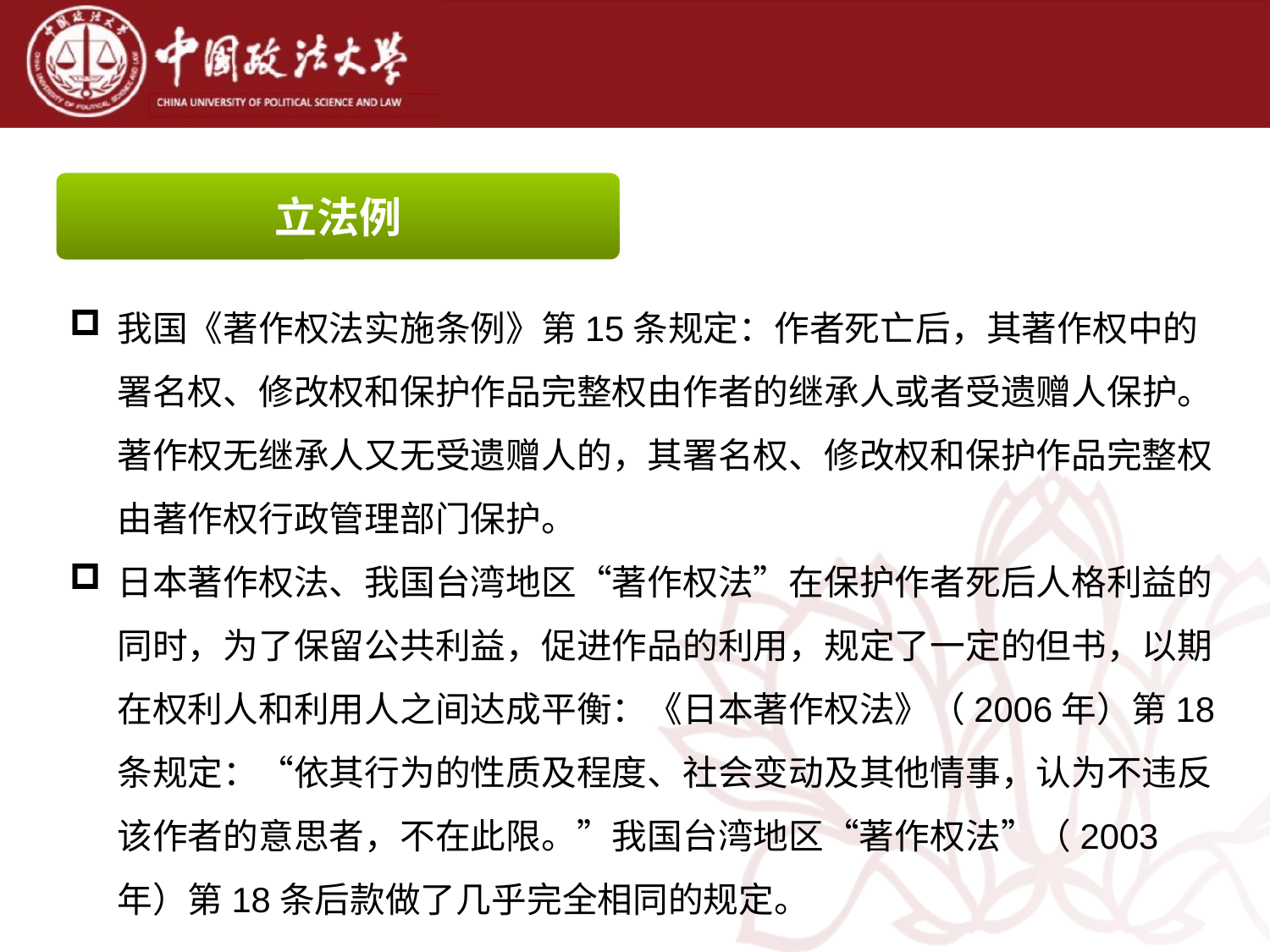

立法例
我国《著作权法实施条例》第15条规定：作者死亡后，其著作权中的署名权、修改权和保护作品完整权由作者的继承人或者受遗赠人保护。著作权无继承人又无受遗赠人的，其署名权、修改权和保护作品完整权由著作权行政管理部门保护。
日本著作权法、我国台湾地区“著作权法”在保护作者死后人格利益的同时，为了保留公共利益，促进作品的利用，规定了一定的但书，以期在权利人和利用人之间达成平衡：《日本著作权法》（2006年）第18条规定：“依其行为的性质及程度、社会变动及其他情事，认为不违反该作者的意思者，不在此限。”我国台湾地区“著作权法”（2003年）第18条后款做了几乎完全相同的规定。